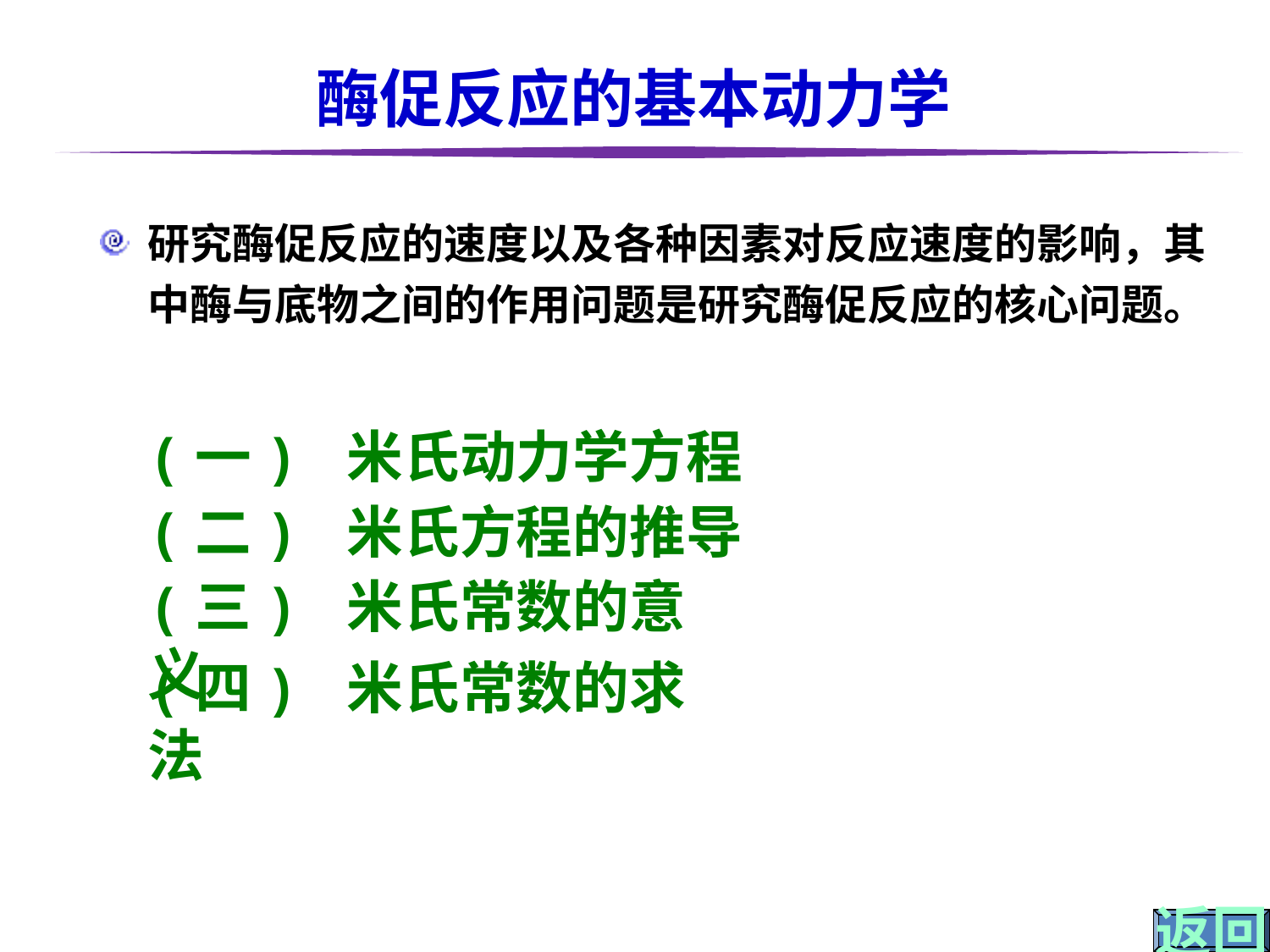

# 酶促反应的基本动力学
研究酶促反应的速度以及各种因素对反应速度的影响，其中酶与底物之间的作用问题是研究酶促反应的核心问题。
(一) 米氏动力学方程
(二) 米氏方程的推导
(三) 米氏常数的意义
(四) 米氏常数的求法
返回